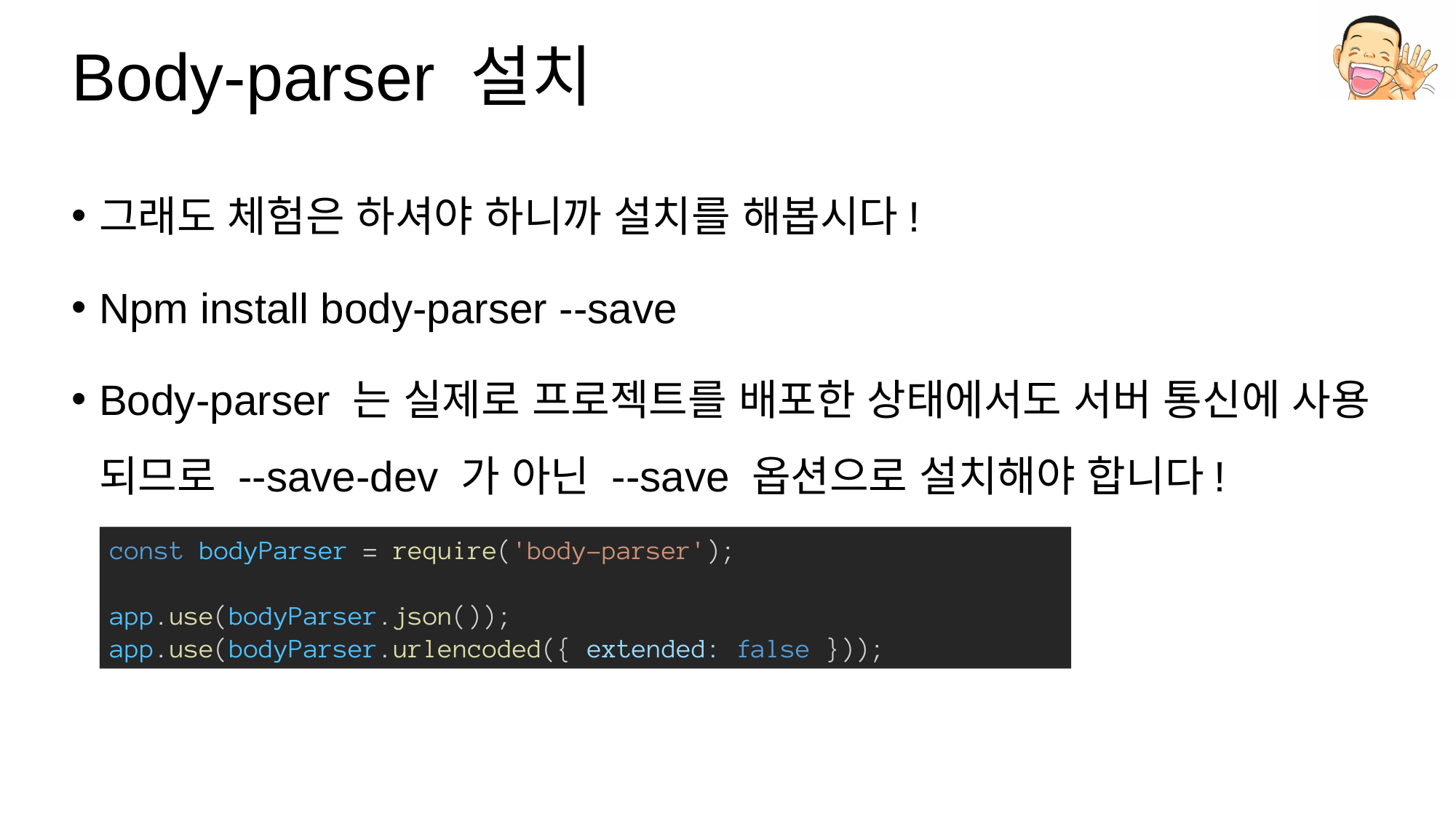

# Body-parser 설치
그래도 체험은 하셔야 하니까 설치를 해봅시다!
Npm install body-parser --save
Body-parser 는 실제로 프로젝트를 배포한 상태에서도 서버 통신에 사용 되므로 --save-dev 가 아닌 --save 옵션으로 설치해야 합니다!

const bodyParser = require('body-parser');
app.use(bodyParser.json());
app.use(bodyParser.urlencoded({ extended: false }));